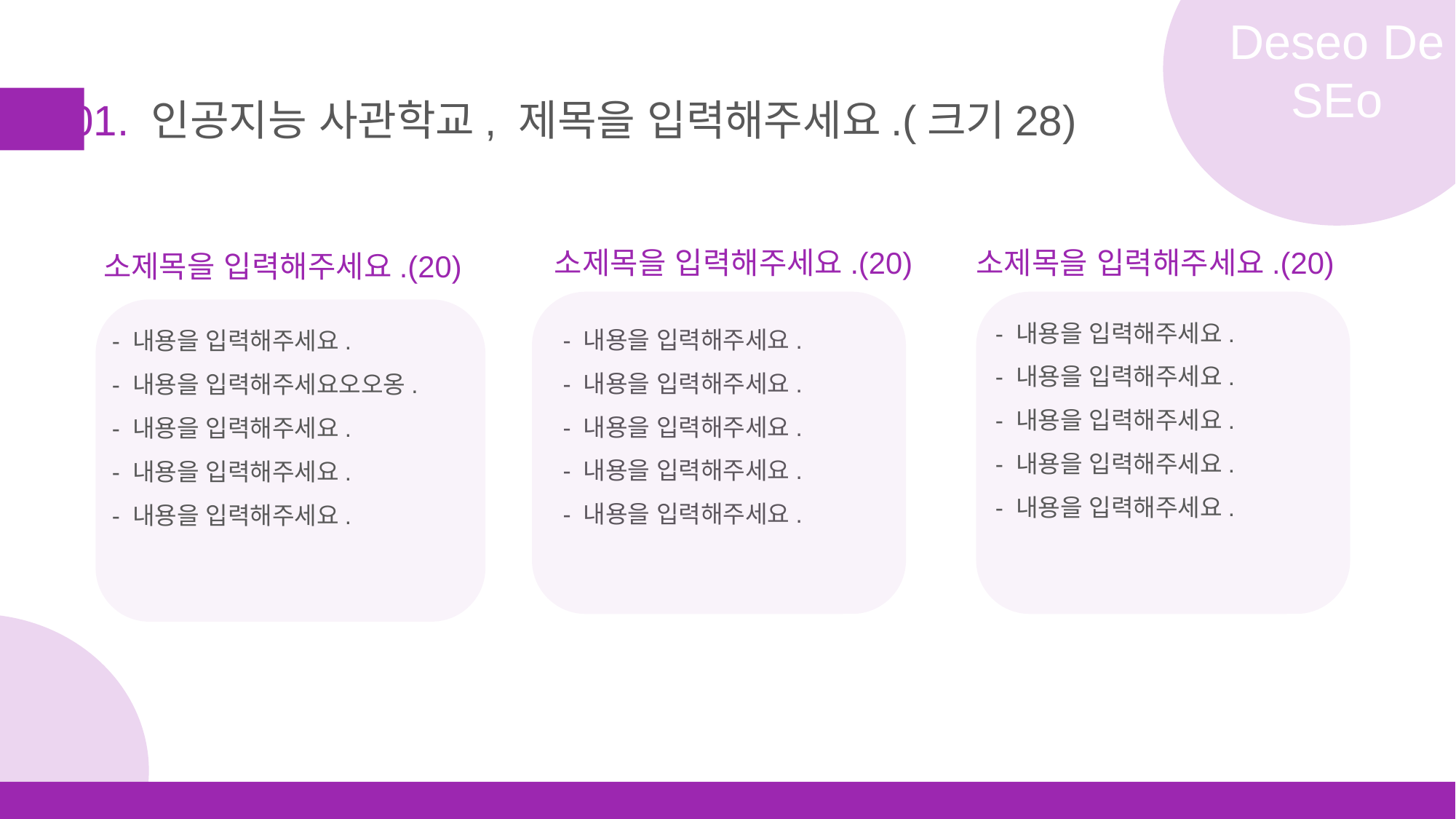

Deseo De SEo

01. 인공지능 사관학교, 제목을 입력해주세요.(크기28)
소제목을 입력해주세요.(20)
소제목을 입력해주세요.(20)
소제목을 입력해주세요.(20)

- 내용을 입력해주세요.
- 내용을 입력해주세요.
- 내용을 입력해주세요.
- 내용을 입력해주세요.
- 내용을 입력해주세요.

- 내용을 입력해주세요.
- 내용을 입력해주세요.
- 내용을 입력해주세요.
- 내용을 입력해주세요.
- 내용을 입력해주세요.

- 내용을 입력해주세요.
- 내용을 입력해주세요오오옹.
- 내용을 입력해주세요.
- 내용을 입력해주세요.
- 내용을 입력해주세요.